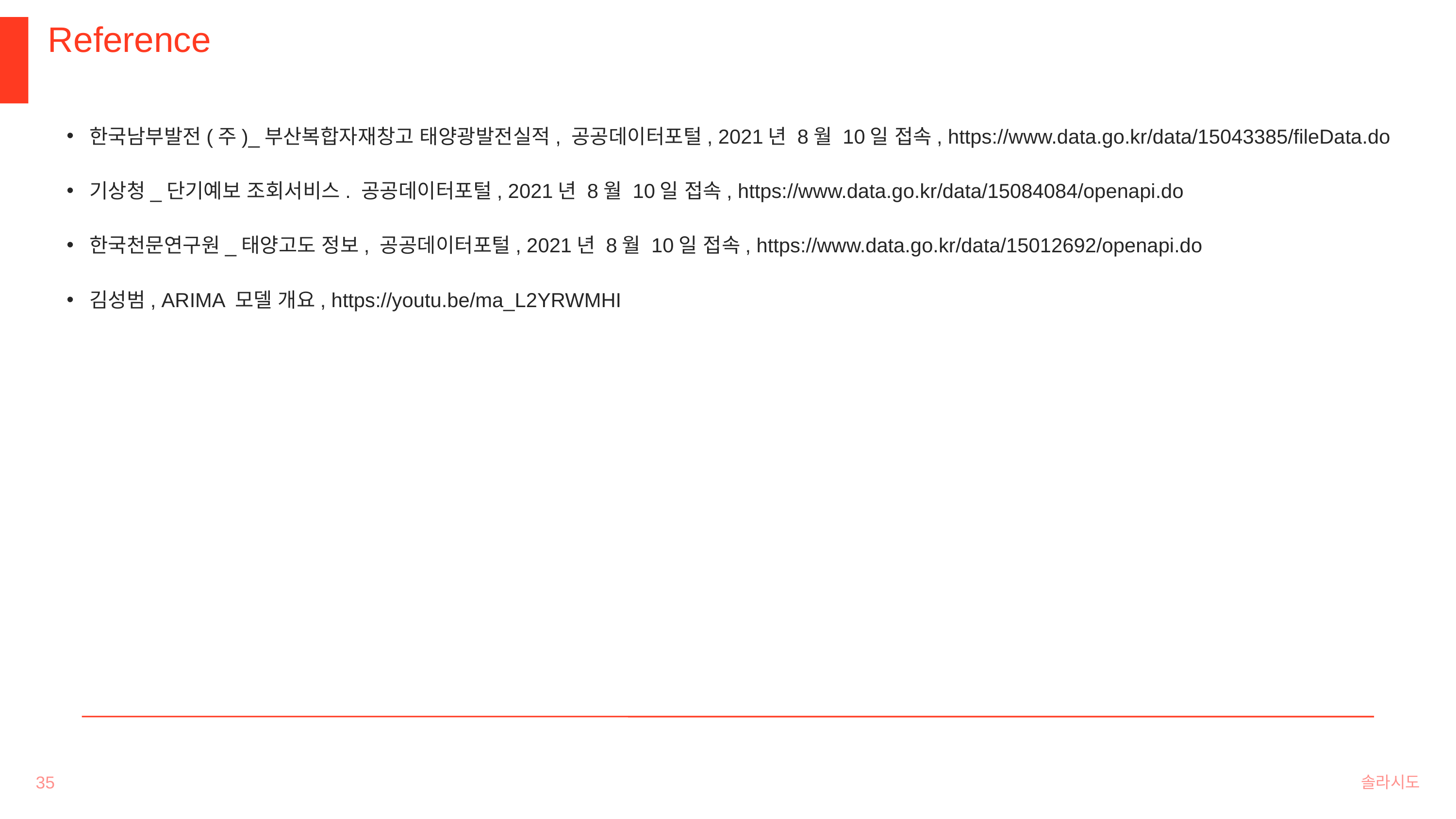

Reference

한국남부발전(주)_부산복합자재창고 태양광발전실적, 공공데이터포털, 2021년 8월 10일 접속, https://www.data.go.kr/data/15043385/fileData.do
기상청_단기예보 조회서비스. 공공데이터포털, 2021년 8월 10일 접속, https://www.data.go.kr/data/15084084/openapi.do
한국천문연구원_태양고도 정보, 공공데이터포털, 2021년 8월 10일 접속, https://www.data.go.kr/data/15012692/openapi.do
김성범, ARIMA 모델 개요, https://youtu.be/ma_L2YRWMHI

솔라시도
35